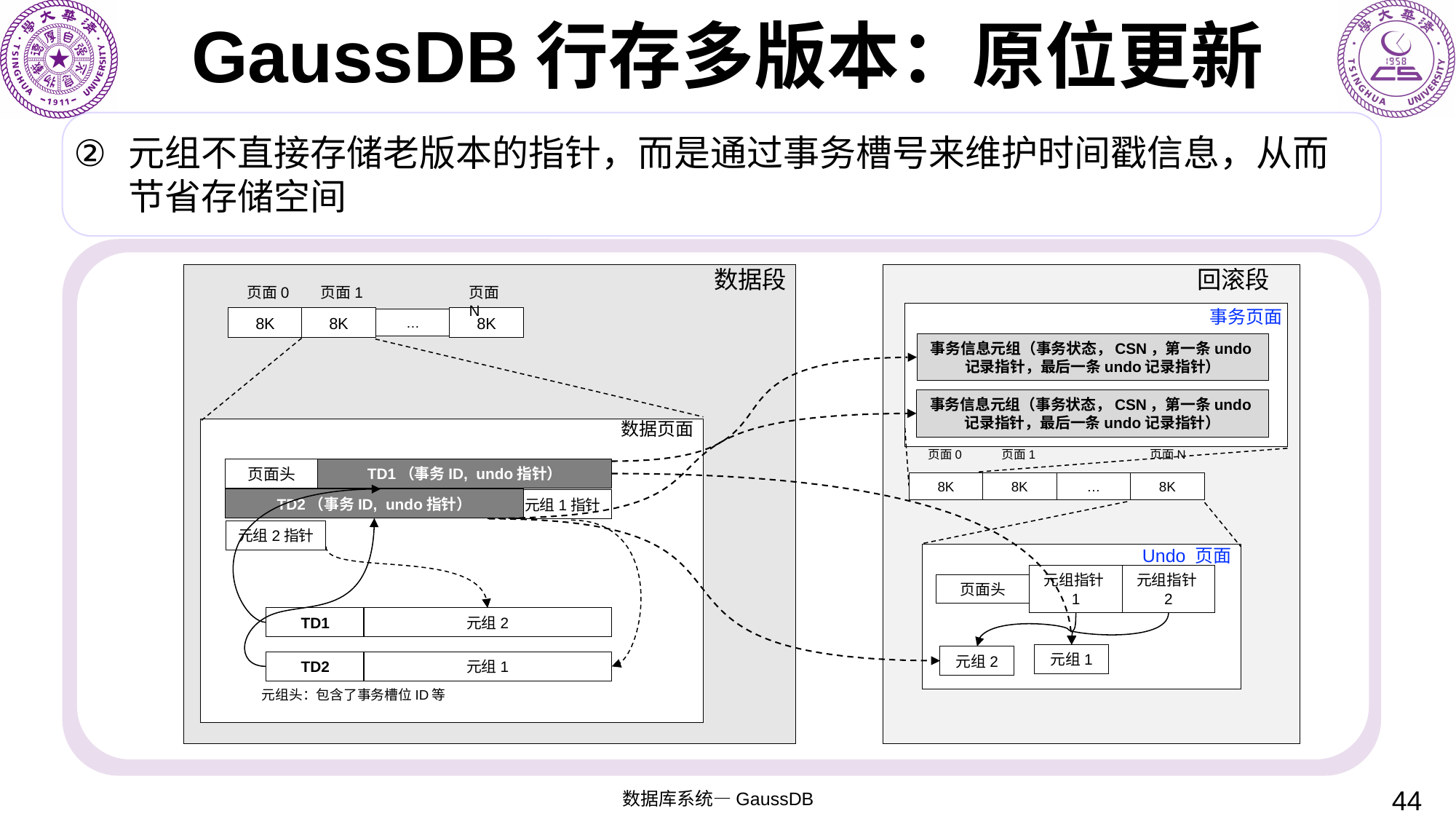

# GaussDB行存多版本：原位更新

元组不直接存储老版本的指针，而是通过事务槽号来维护时间戳信息，从而节省存储空间

数据段
回滚段

页面0
页面1
页面N
事务页面

…
8K
8K
8K
事务信息元组（事务状态，CSN，第一条undo记录指针，最后一条undo记录指针）
事务信息元组（事务状态，CSN，第一条undo记录指针，最后一条undo记录指针）
数据页面

页面0
页面1
页面N
页面头
TD1（事务ID,  undo指针）
8K
8K
…
8K
TD2（事务ID,  undo指针）
元组1指针
元组2指针
Undo 页面

页面头
元组指针1
元组指针2
TD1
元组2
元组1
元组2
TD2
元组1
元组头：包含了事务槽位ID等
44
数据库系统—GaussDB